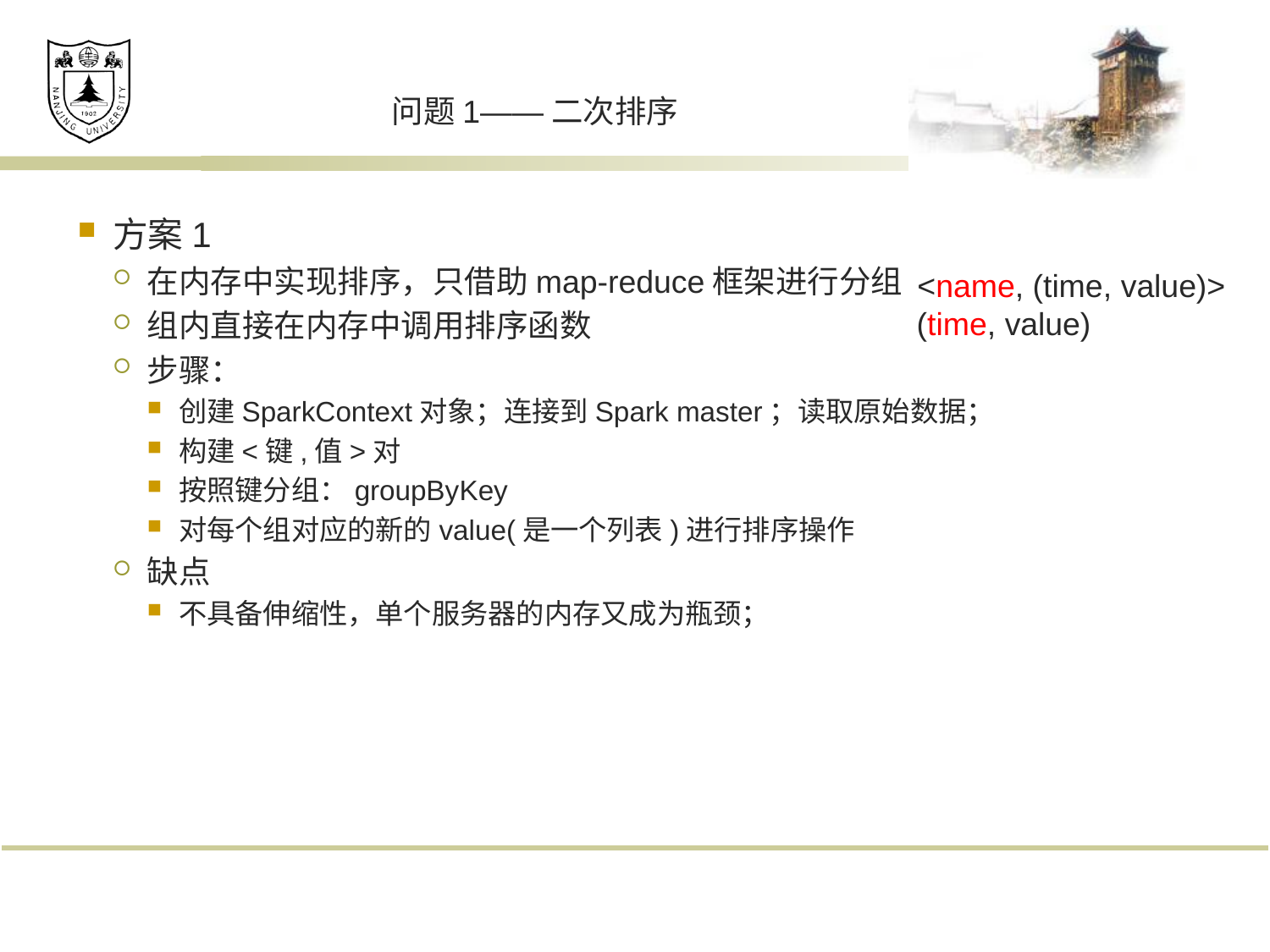

# 问题1——二次排序
方案1
在内存中实现排序，只借助map-reduce框架进行分组
组内直接在内存中调用排序函数
步骤：
创建SparkContext对象；连接到Spark master；读取原始数据；
构建<键,值>对
按照键分组：groupByKey
对每个组对应的新的value(是一个列表)进行排序操作
缺点
不具备伸缩性，单个服务器的内存又成为瓶颈；

<name, (time, value)>
(time, value)